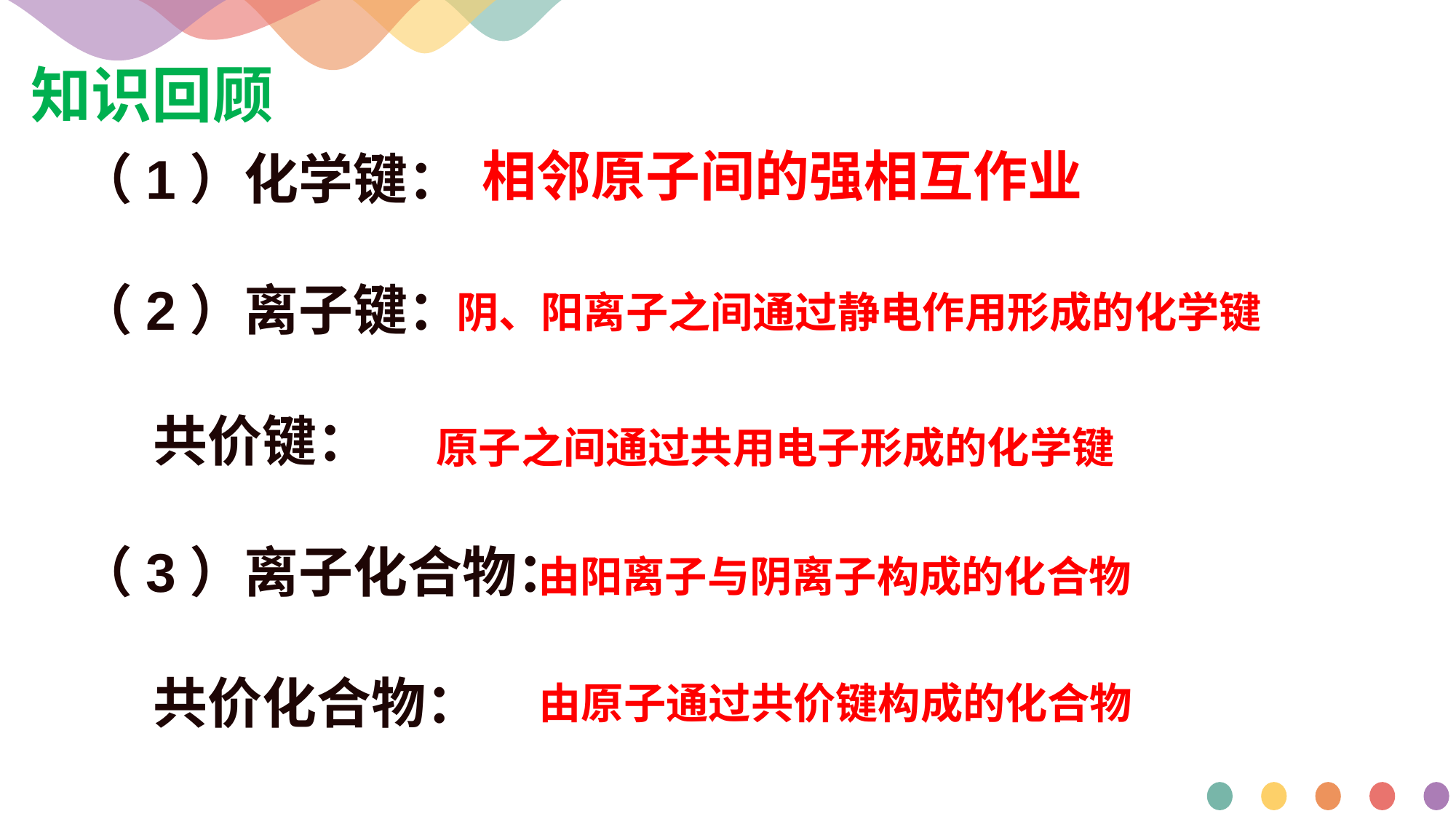

知识回顾
（1）化学键：

（2）离子键：

     共价键：

（3）离子化合物：

     共价化合物：
相邻原子间的强相互作业
阴、阳离子之间通过静电作用形成的化学键
原子之间通过共用电子形成的化学键
由阳离子与阴离子构成的化合物
由原子通过共价键构成的化合物